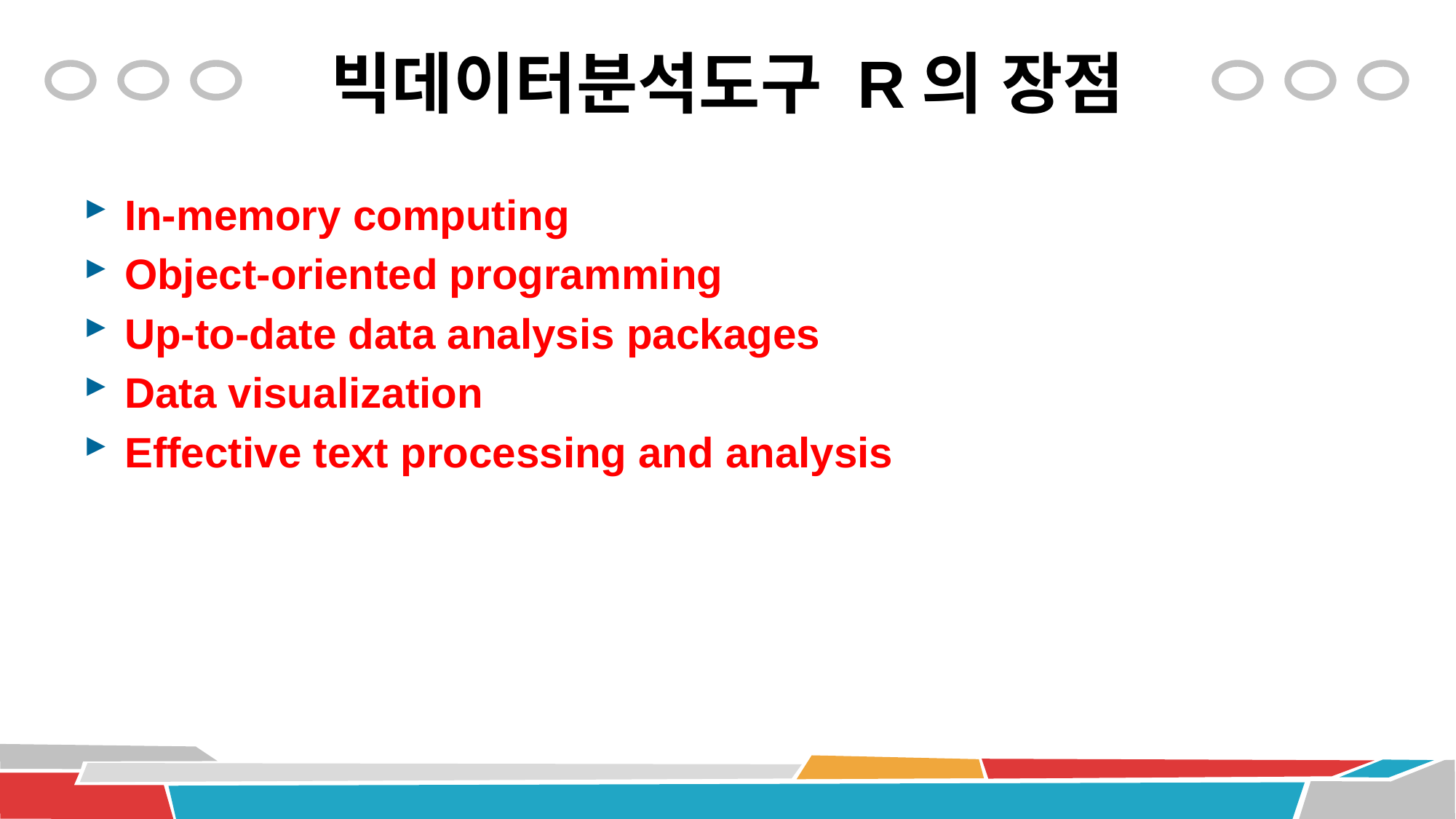

# 빅데이터분석도구 R의 장점
In-memory computing
Object-oriented programming
Up-to-date data analysis packages
Data visualization
Effective text processing and analysis